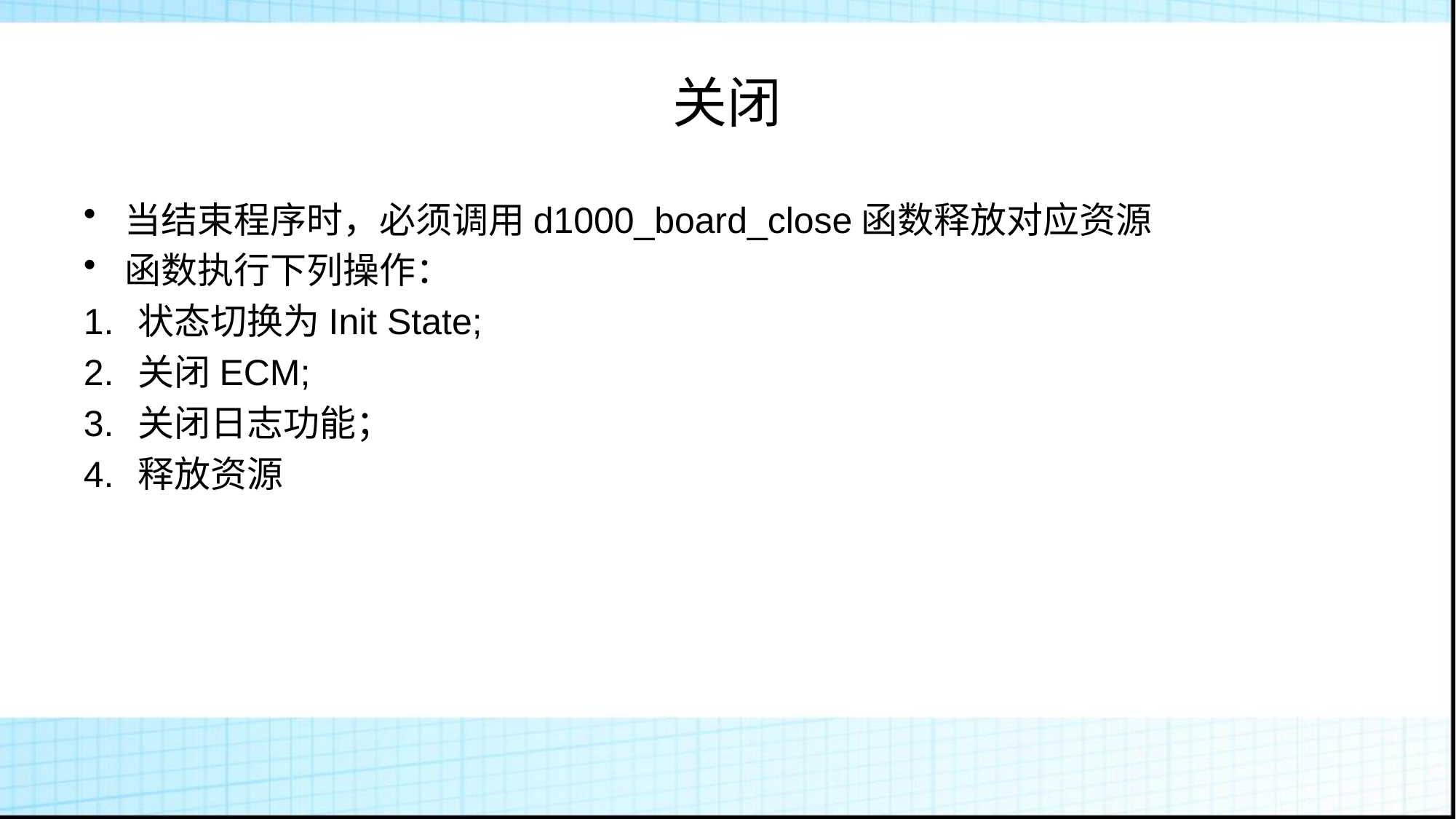

# 关闭
当结束程序时，必须调用d1000_board_close函数释放对应资源
函数执行下列操作：
状态切换为Init State;
关闭ECM;
关闭日志功能；
释放资源